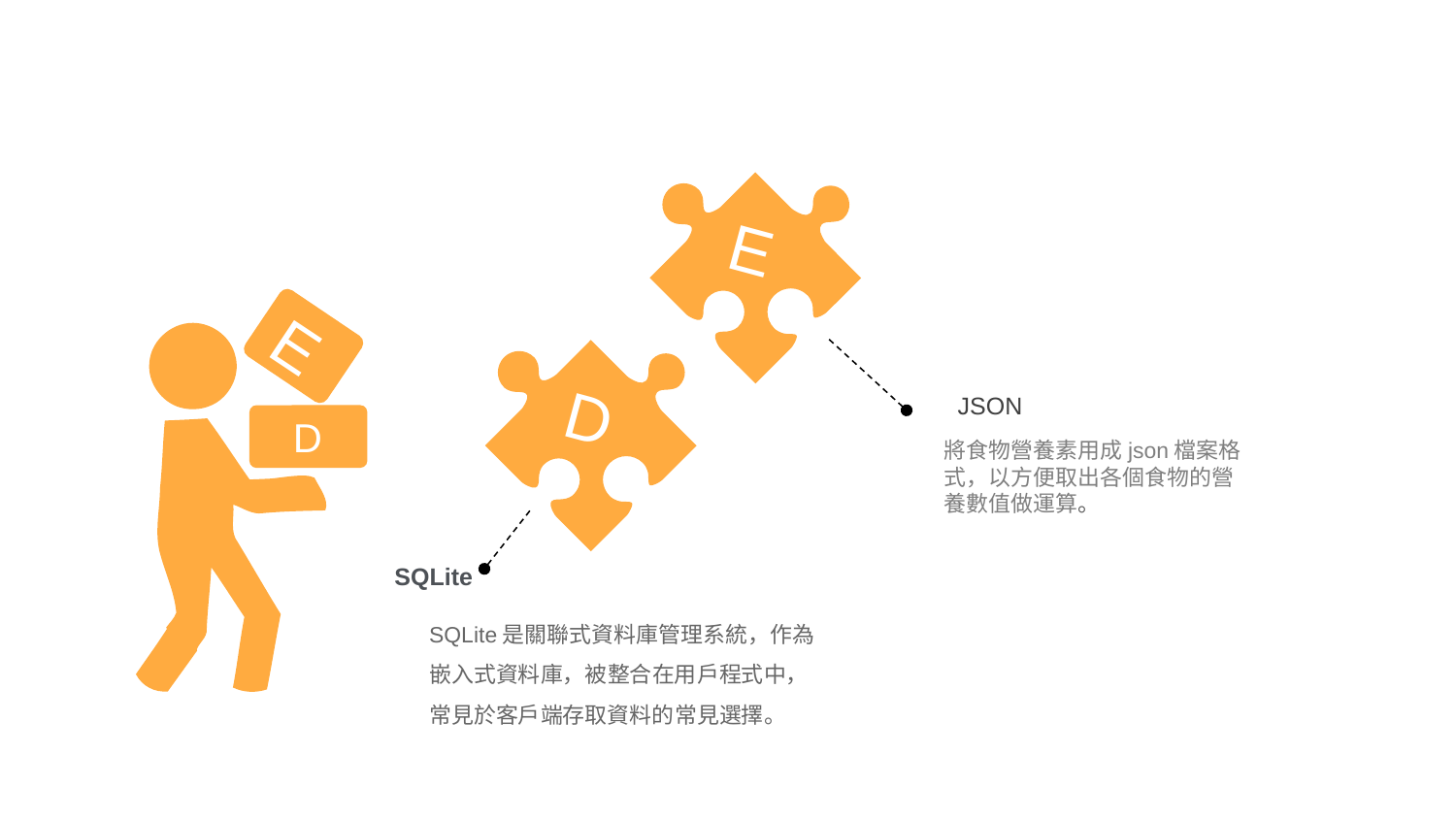

E

D
E

D

JSON
將食物營養素用成json檔案格式，以方便取出各個食物的營養數值做運算。

SQLite

SQLite是關聯式資料庫管理系統，作為嵌入式資料庫，被整合在用戶程式中，常見於客戶端存取資料的常見選擇。